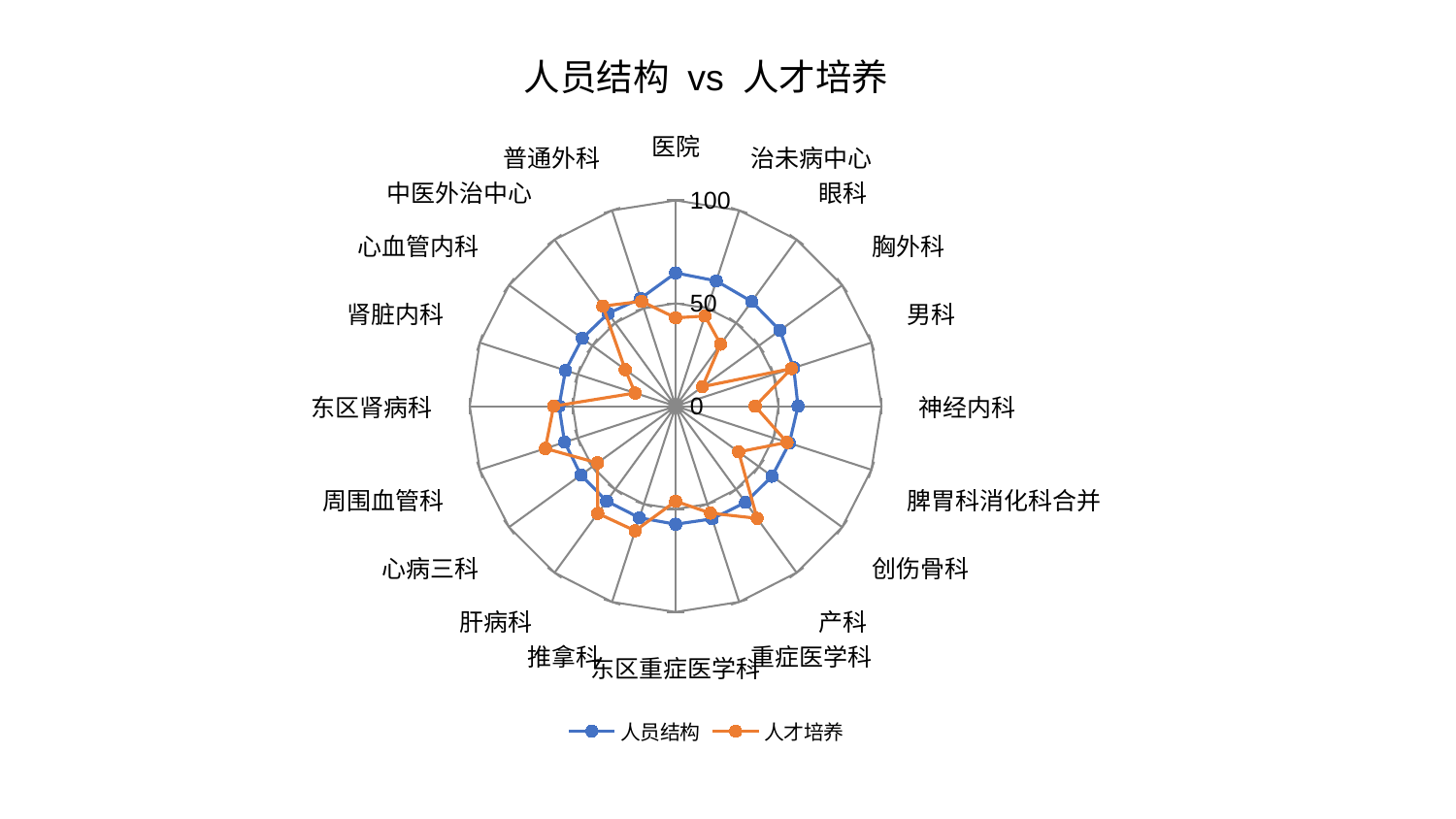

### Chart: 人员结构 vs 人才培养

| Category | 人员结构 | 人才培养 |
|---|---|---|
| 医院 | 64.75513594478444 | 42.9287794499555 |
| 治未病中心 | 64.00866254192461 | 46.061708941496335 |
| 眼科 | 62.88630419692808 | 37.22489152809768 |
| 胸外科 | 62.66157578134952 | 16.123038649457655 |
| 男科 | 60.31672844185194 | 59.169167624336474 |
| 神经内科 | 59.46537681443598 | 38.63975378402139 |
| 脾胃科消化科合并 | 58.113676648577716 | 56.92219890841457 |
| 创伤骨科 | 57.917466775641124 | 37.83859541847928 |
| 产科 | 57.80770646597618 | 67.36976872866934 |
| 重症医学科 | 57.566071359560254 | 54.64267666748905 |
| 东区重症医学科 | 57.370575477109355 | 46.166093744280865 |
| 推拿科 | 57.01522959423049 | 63.654285720355354 |
| 肝病科 | 57.014780504752835 | 64.37488780134093 |
| 心病三科 | 56.87586988485517 | 46.89651391371 |
| 周围血管科 | 56.70203088882758 | 66.54192121287763 |
| 东区肾病科 | 56.639682694036274 | 59.26843856128114 |
| 肾脏内科 | 56.2457581778681 | 20.674816416062296 |
| 心血管内科 | 56.064903133554466 | 30.265428132979725 |
| 中医外治中心 | 55.71561314420455 | 60.137255062551105 |
| 普通外科 | 55.050656770045876 | 53.54268565101976 |
30